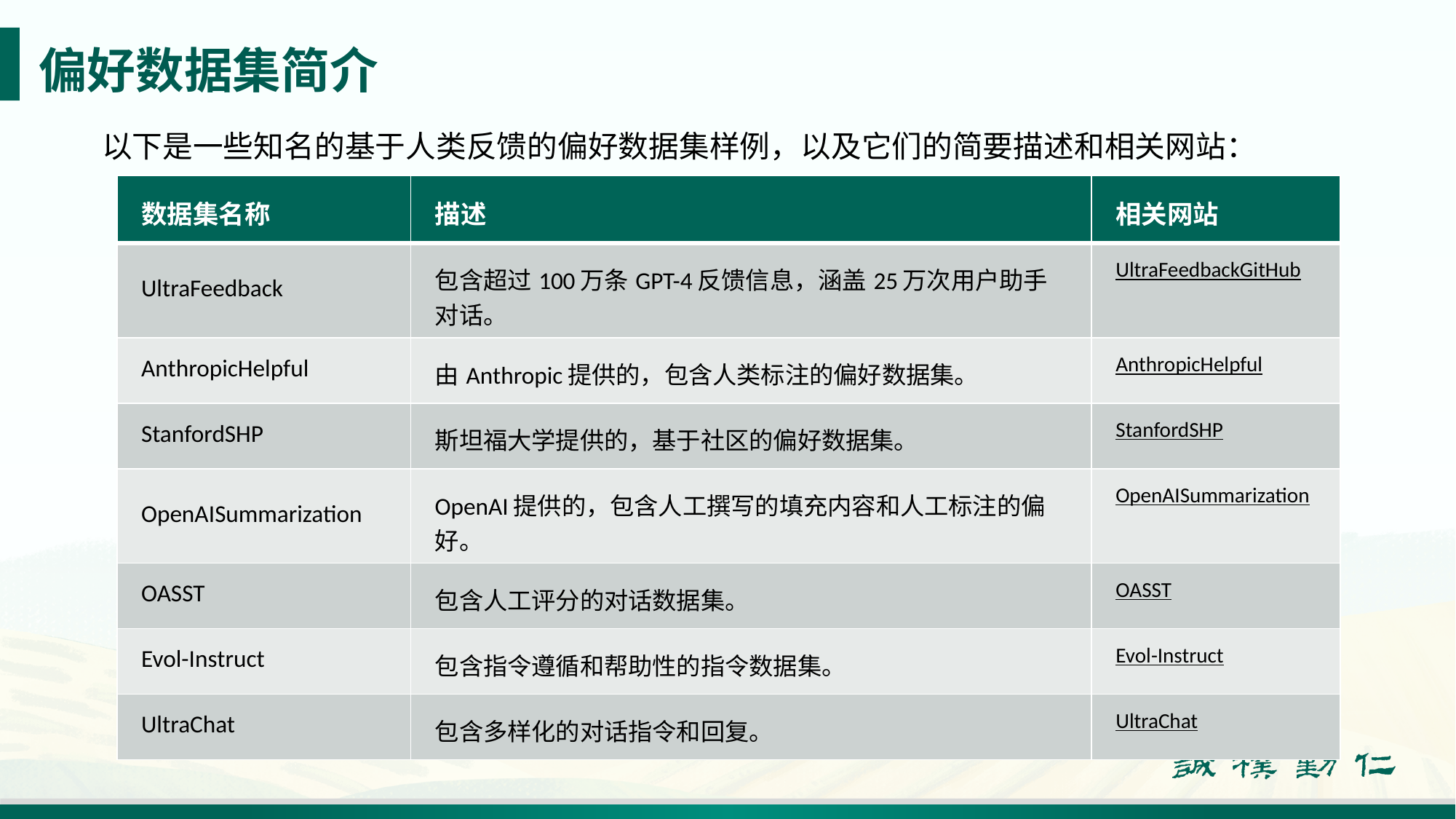

偏好数据集简介
以下是一些知名的基于人类反馈的偏好数据集样例，以及它们的简要描述和相关网站：
| 数据集名称 | 描述 | 相关网站 |
| --- | --- | --- |
| UltraFeedback | 包含超过100万条GPT-4反馈信息，涵盖25万次用户助手对话。 | UltraFeedbackGitHub |
| AnthropicHelpful | 由Anthropic提供的，包含人类标注的偏好数据集。 | AnthropicHelpful |
| StanfordSHP | 斯坦福大学提供的，基于社区的偏好数据集。 | StanfordSHP |
| OpenAISummarization | OpenAI提供的，包含人工撰写的填充内容和人工标注的偏好。 | OpenAISummarization |
| OASST | 包含人工评分的对话数据集。 | OASST |
| Evol-Instruct | 包含指令遵循和帮助性的指令数据集。 | Evol-Instruct |
| UltraChat | 包含多样化的对话指令和回复。 | UltraChat |